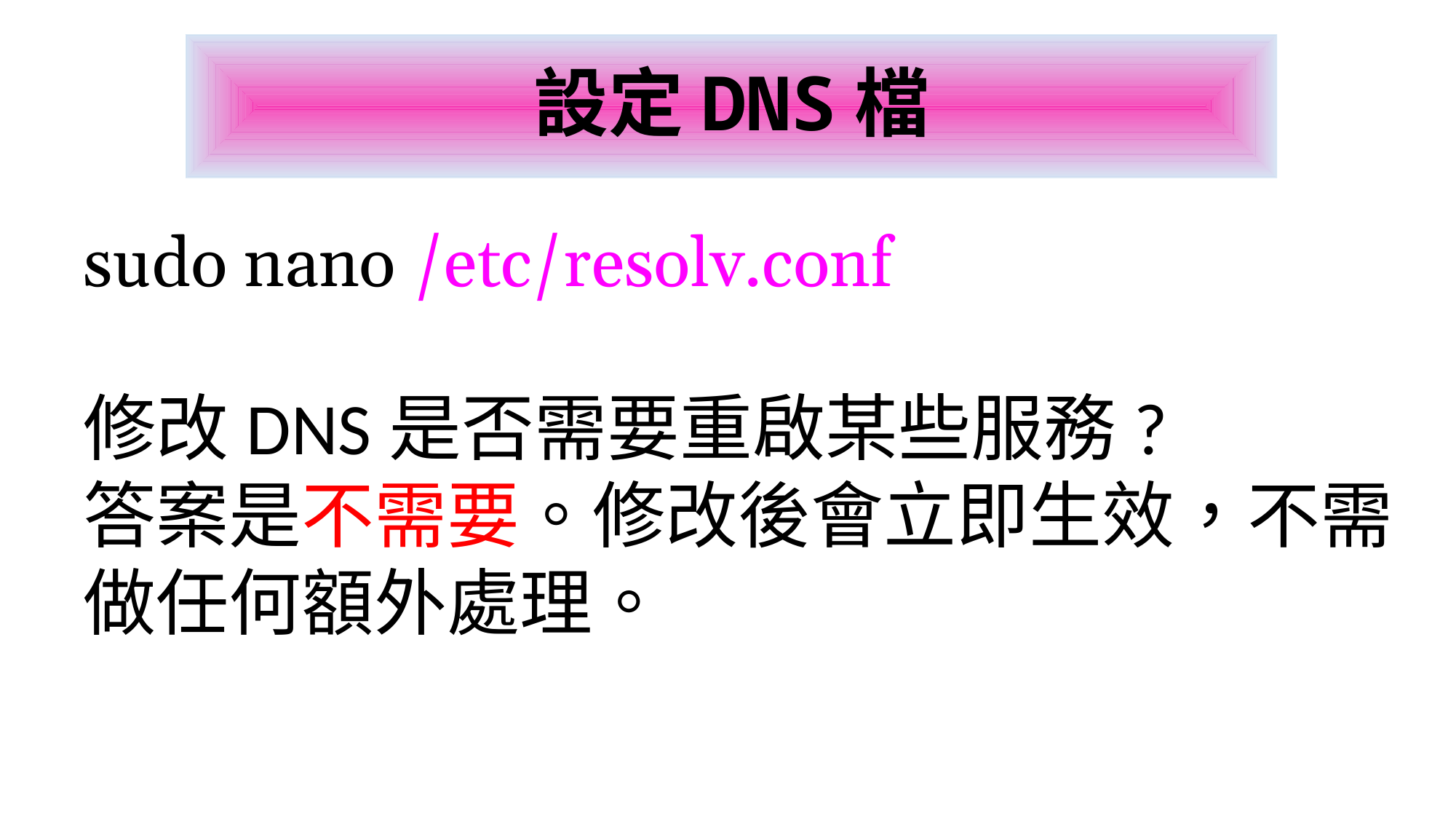

# 設定DNS檔
sudo nano /etc/resolv.conf

修改DNS是否需要重啟某些服務?
答案是不需要。修改後會立即生效，不需做任何額外處理。